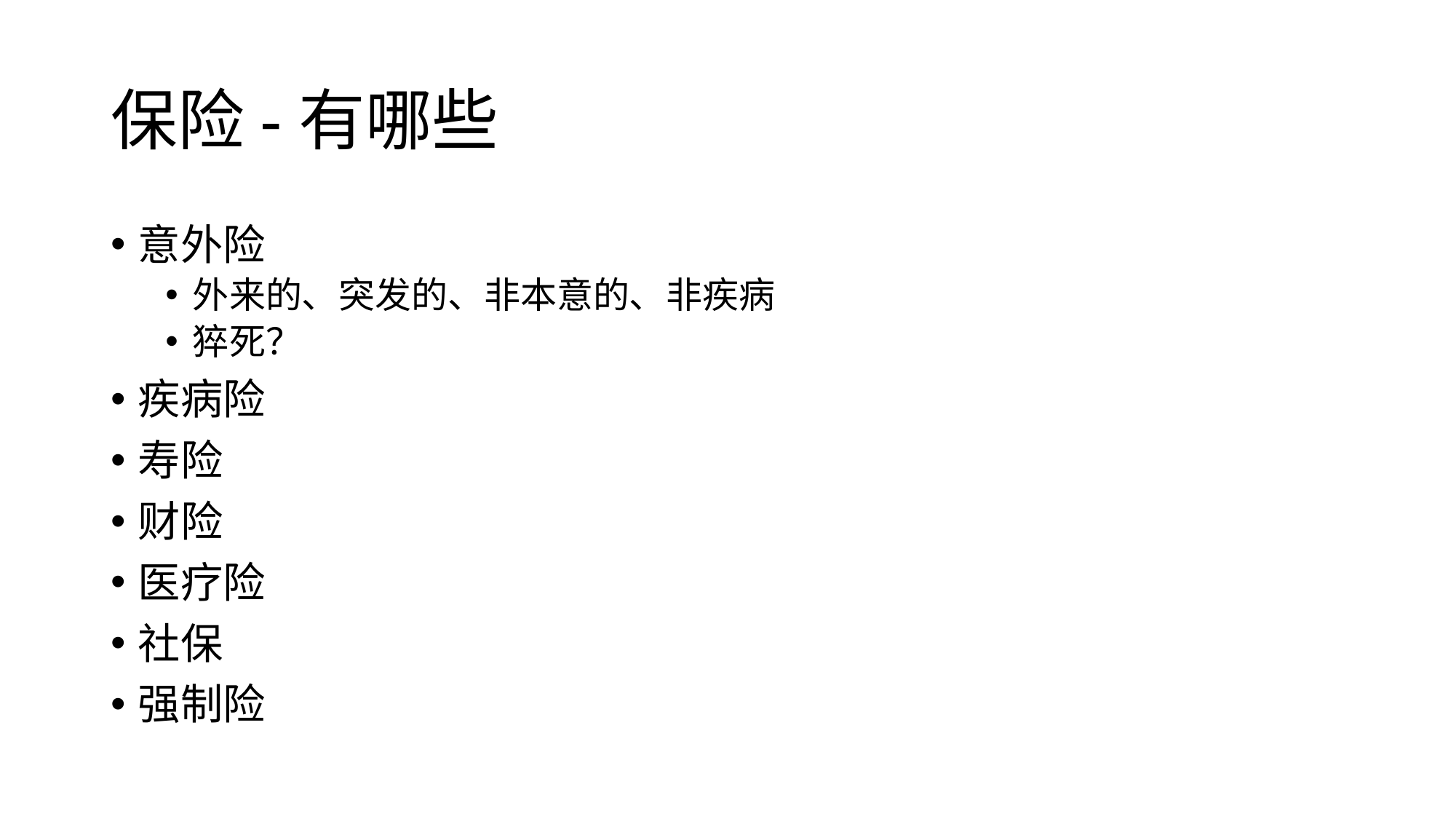

# 保险-有哪些
意外险
外来的、突发的、非本意的、非疾病
猝死？
疾病险
寿险
财险
医疗险
社保
强制险